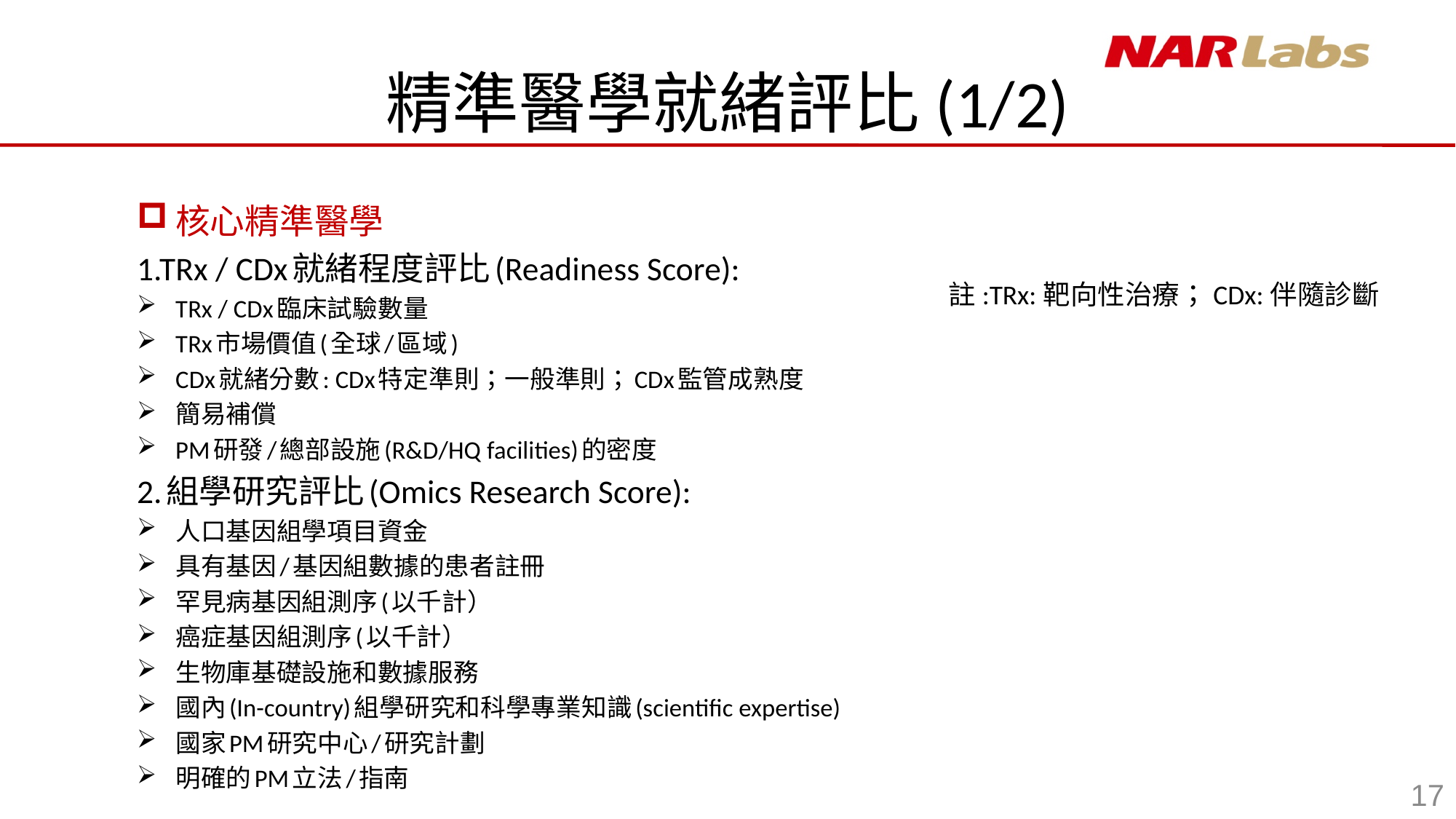

# 精準醫學就緒評比(1/2)
核心精準醫學
1.TRx / CDx就緒程度評比(Readiness Score):
TRx / CDx臨床試驗數量
TRx市場價值(全球/區域)
CDx就緒分數: CDx特定準則；一般準則；CDx監管成熟度
簡易補償
PM研發/總部設施(R&D/HQ facilities)的密度
2.組學研究評比(Omics Research Score):
人口基因組學項目資金
具有基因/基因組數據的患者註冊
罕見病基因組測序(以千計）
癌症基因組測序(以千計）
生物庫基礎設施和數據服務
國內(In-country)組學研究和科學專業知識(scientific expertise)
國家PM研究中心/研究計劃
明確的PM立法/指南

註:TRx:靶向性治療；CDx:伴隨診斷
17